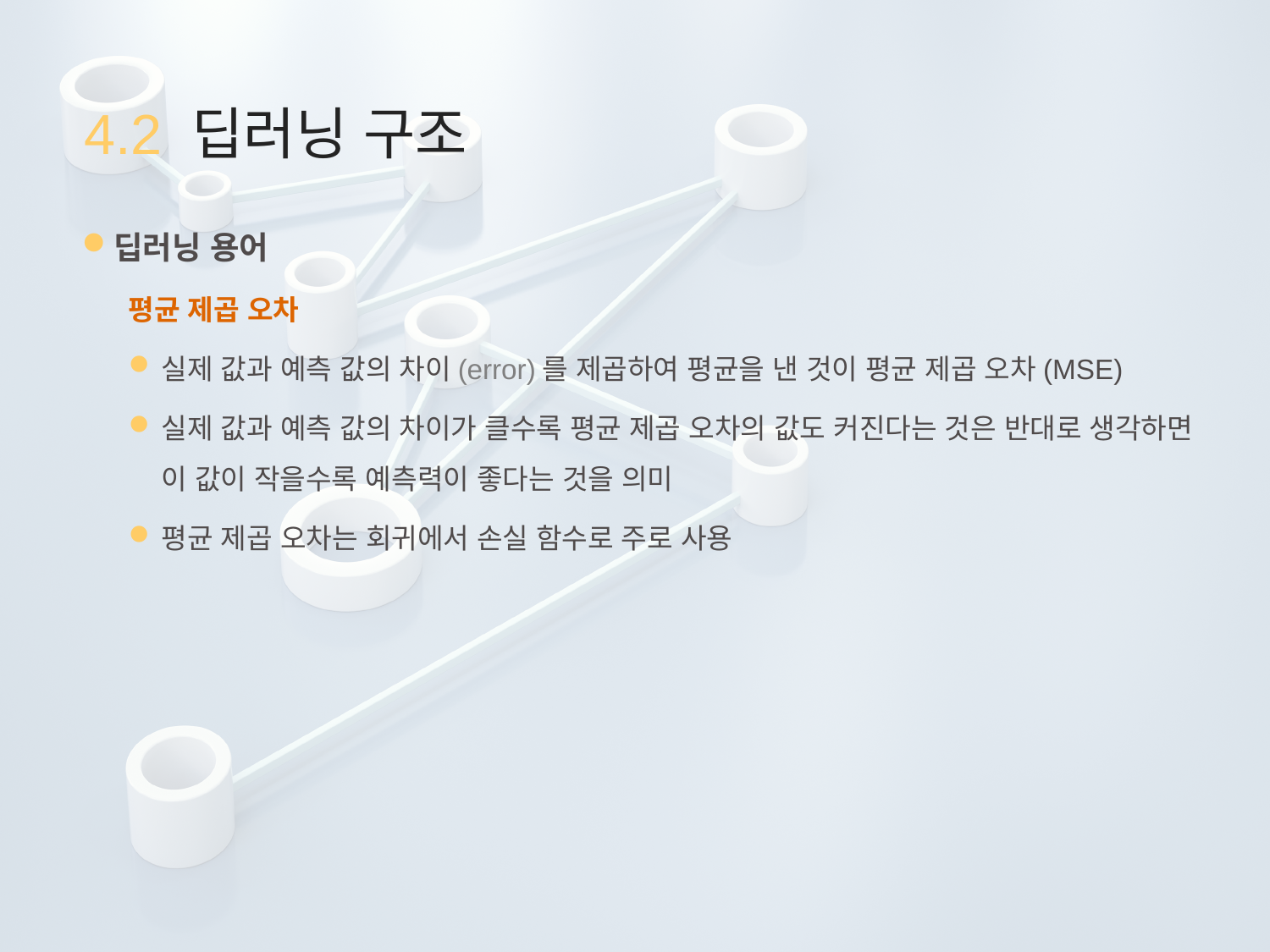

# 4.2 딥러닝 구조
딥러닝 용어
평균 제곱 오차
실제 값과 예측 값의 차이(error)를 제곱하여 평균을 낸 것이 평균 제곱 오차(MSE)
실제 값과 예측 값의 차이가 클수록 평균 제곱 오차의 값도 커진다는 것은 반대로 생각하면 이 값이 작을수록 예측력이 좋다는 것을 의미
평균 제곱 오차는 회귀에서 손실 함수로 주로 사용